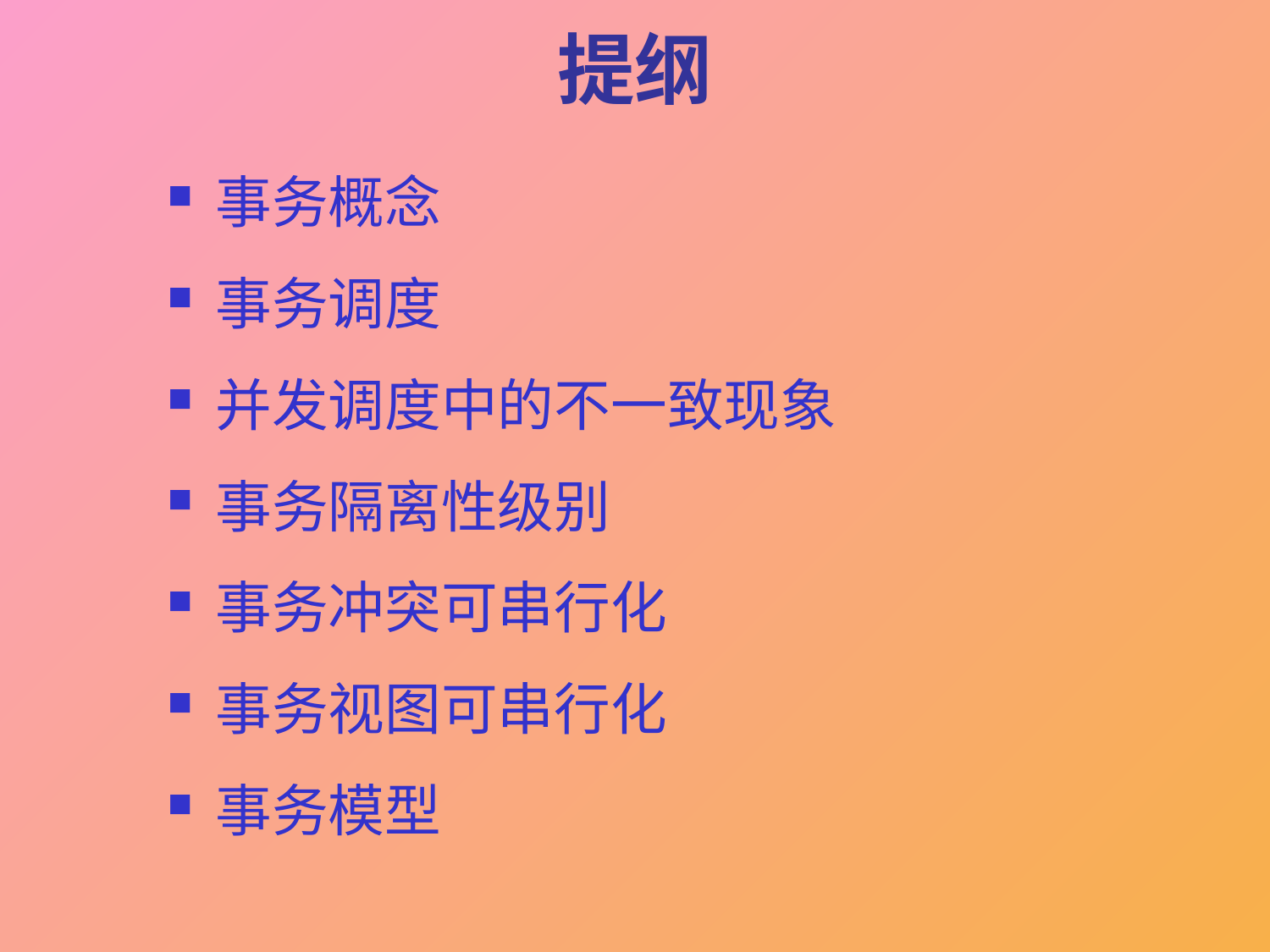

# 提纲
事务概念
事务调度
并发调度中的不一致现象
事务隔离性级别
事务冲突可串行化
事务视图可串行化
事务模型